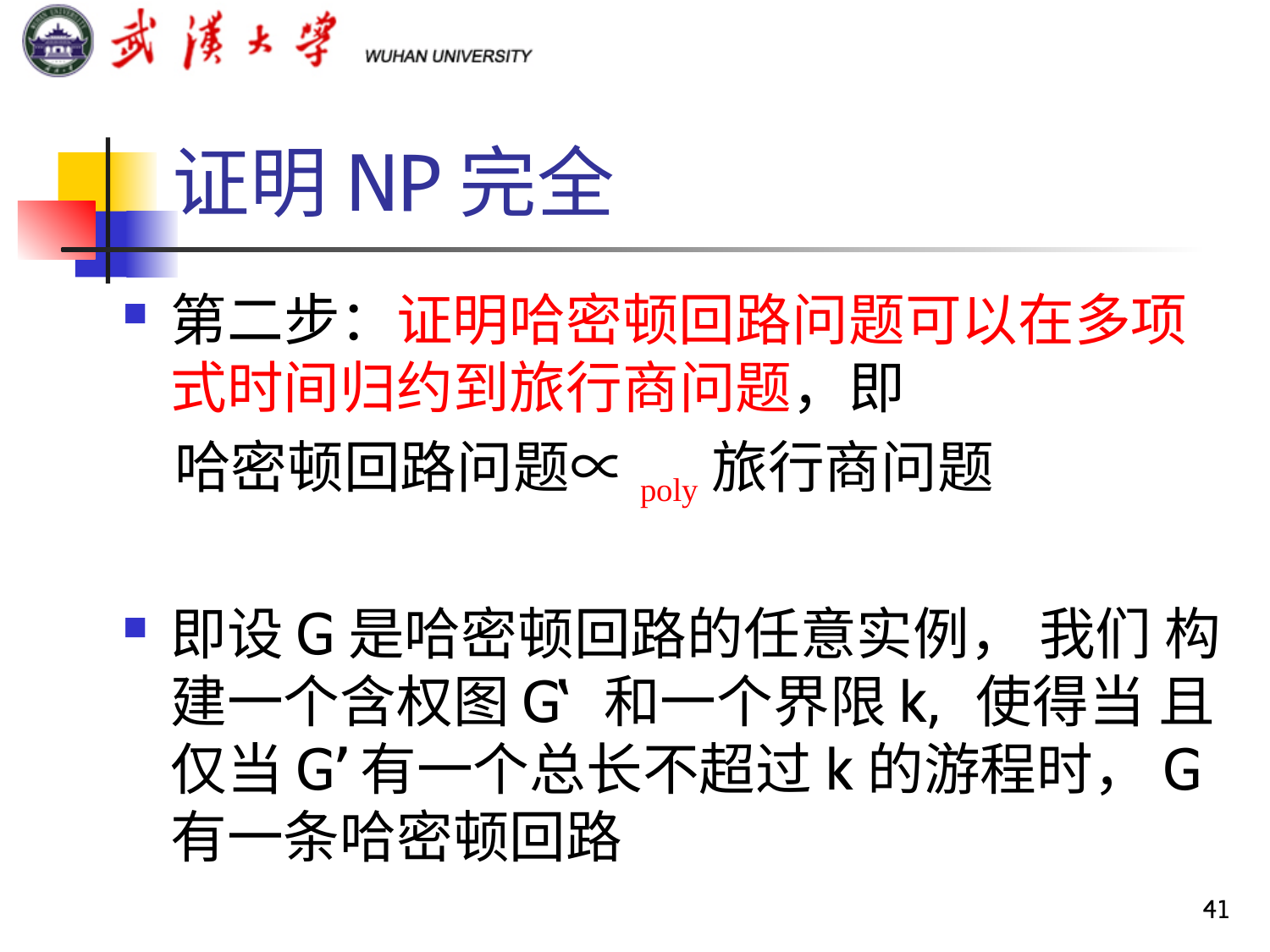

# 证明NP完全
第二步：证明哈密顿回路问题可以在多项式时间归约到旅行商问题，即
   哈密顿回路问题∝poly旅行商问题

即设G是哈密顿回路的任意实例， 我们 构建一个含权图G‘ 和一个界限k, 使得当 且仅当G’有一个总长不超过k的游程时，G有一条哈密顿回路
41